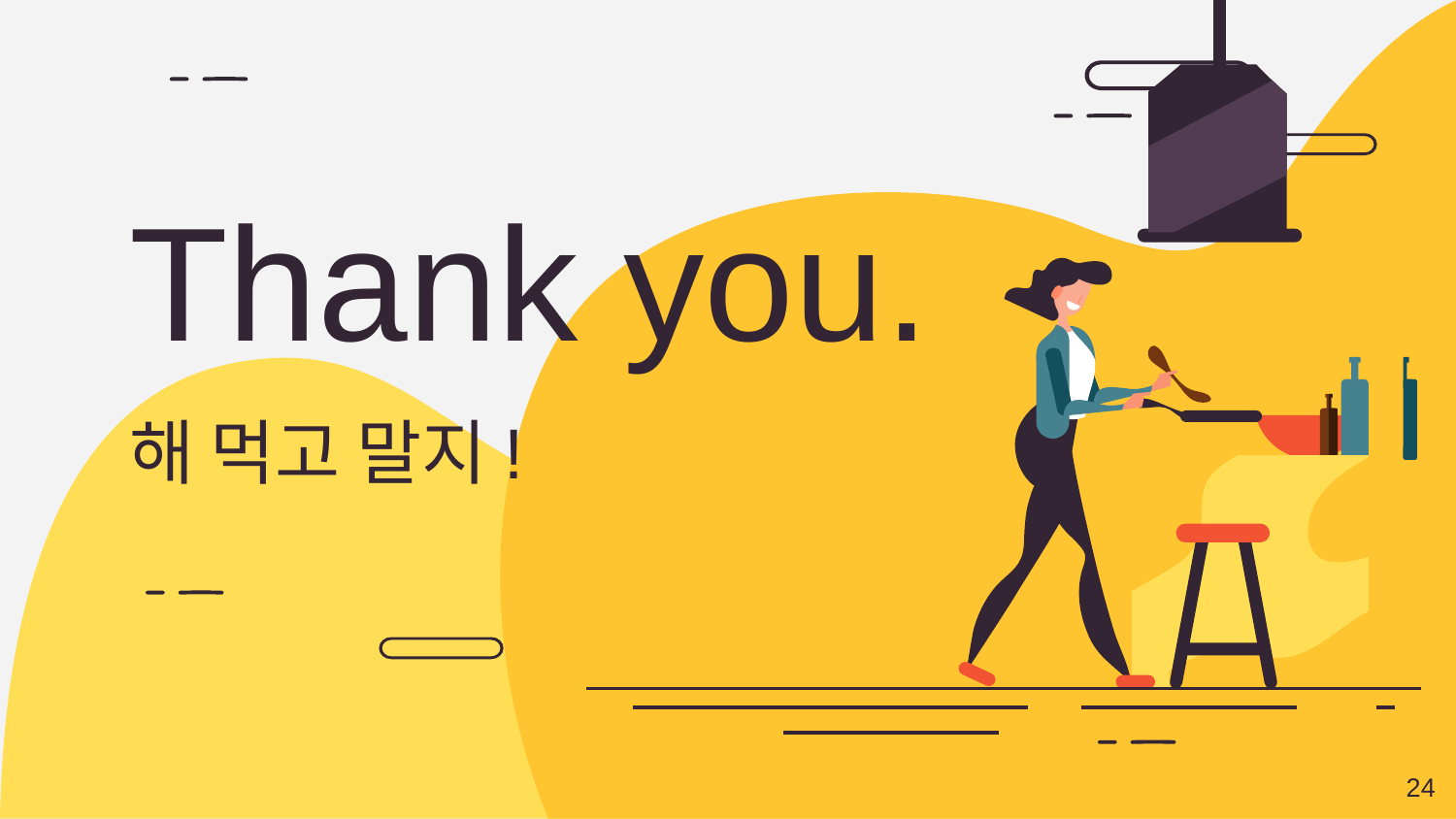

# Thank you.

해 먹고 말지!

24